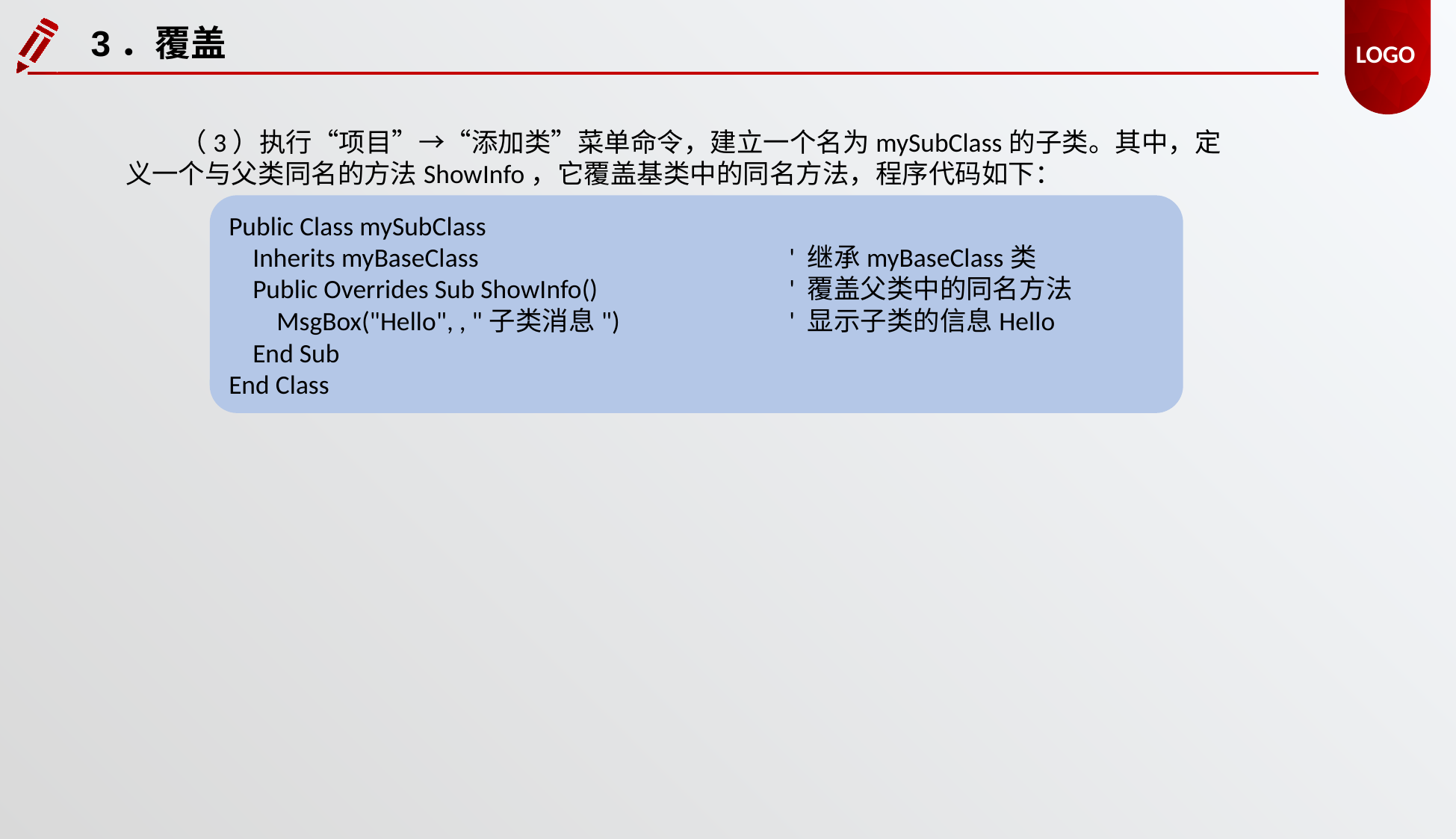

3．覆盖
（3）执行“项目”→“添加类”菜单命令，建立一个名为mySubClass的子类。其中，定义一个与父类同名的方法ShowInfo，它覆盖基类中的同名方法，程序代码如下：
Public Class mySubClass
    Inherits myBaseClass 			' 继承myBaseClass类
    Public Overrides Sub ShowInfo() 		' 覆盖父类中的同名方法
        MsgBox("Hello", , "子类消息") 		' 显示子类的信息Hello
    End Sub
End Class